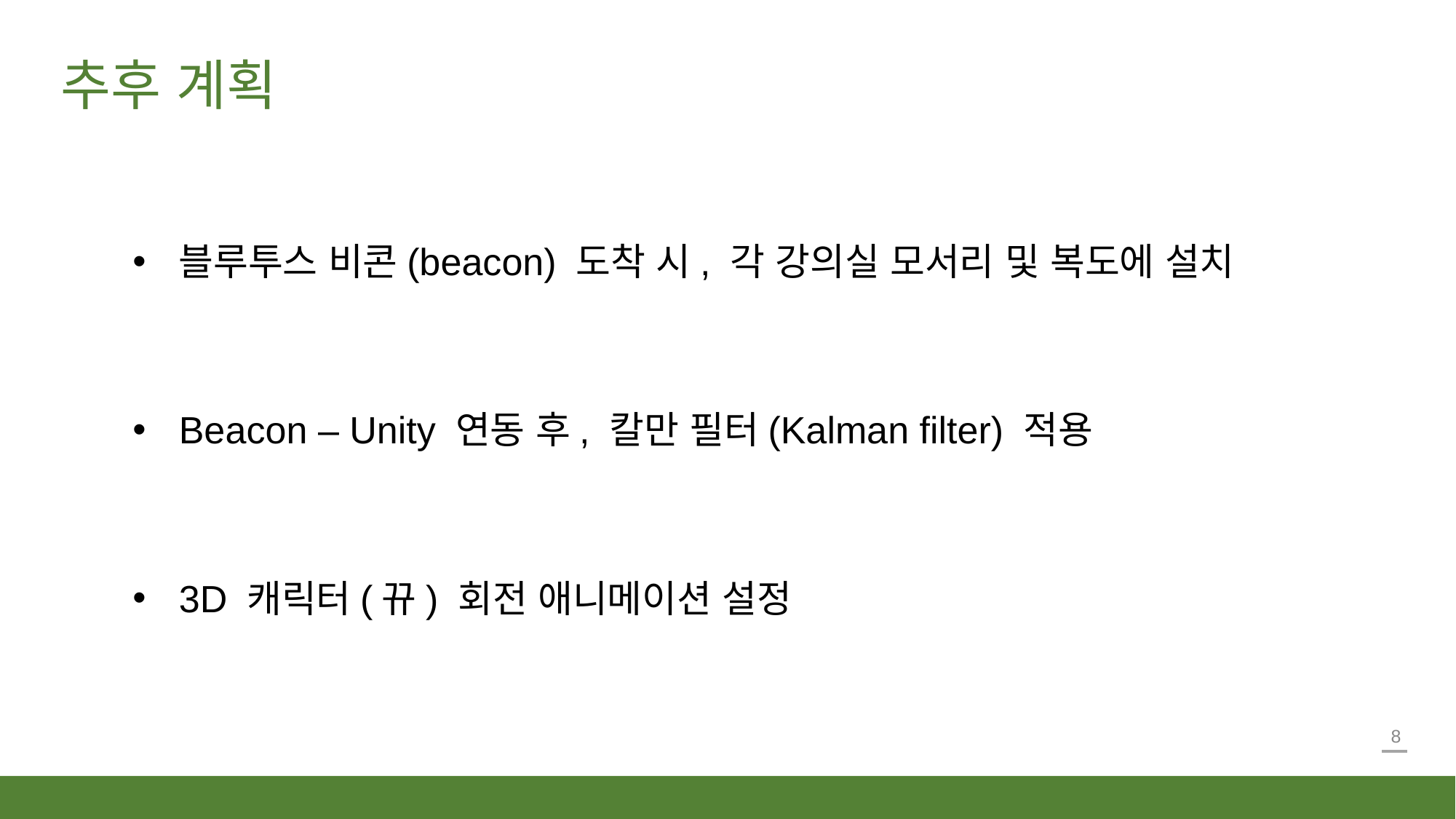

추후 계획

블루투스 비콘(beacon) 도착 시, 각 강의실 모서리 및 복도에 설치

Beacon – Unity 연동 후, 칼만 필터(Kalman filter) 적용

3D 캐릭터(뀨) 회전 애니메이션 설정